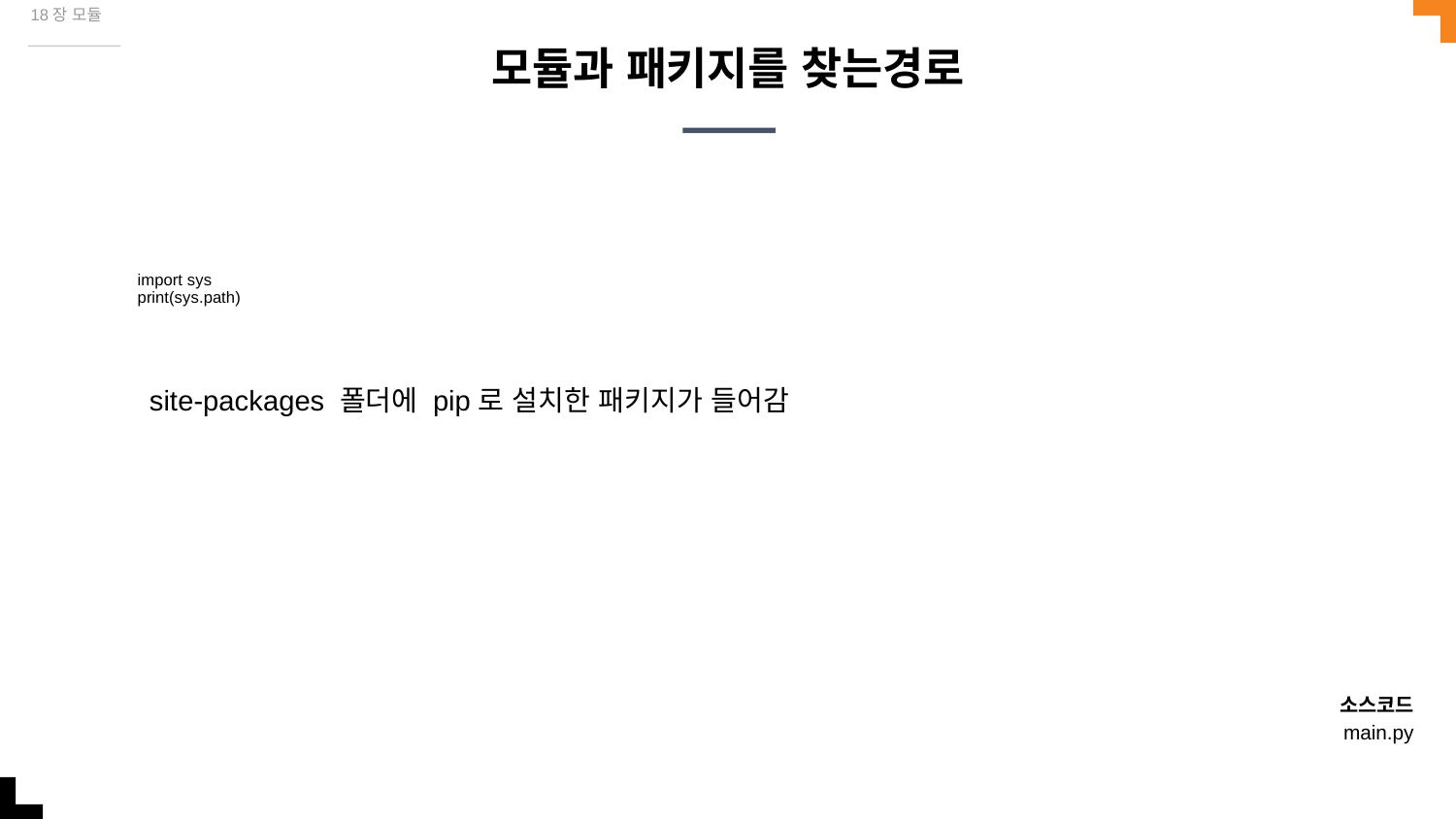

18장 모듈
# 모듈과 패키지를 찾는경로
import sys
print(sys.path)

site-packages 폴더에 pip로 설치한 패키지가 들어감

소스코드
main.py